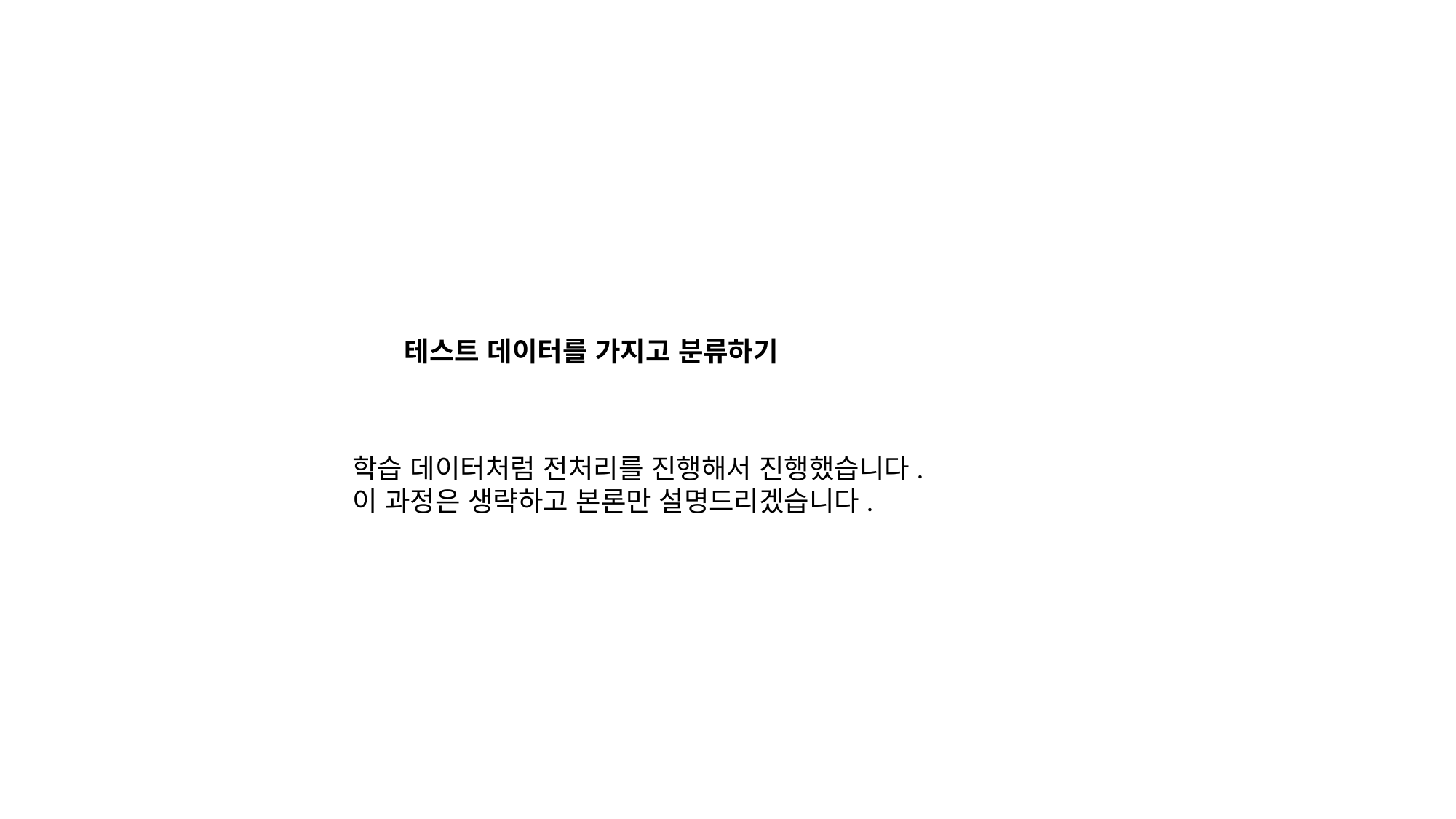

테스트 데이터를 가지고 분류하기
학습 데이터처럼 전처리를 진행해서 진행했습니다.
이 과정은 생략하고 본론만 설명드리겠습니다.